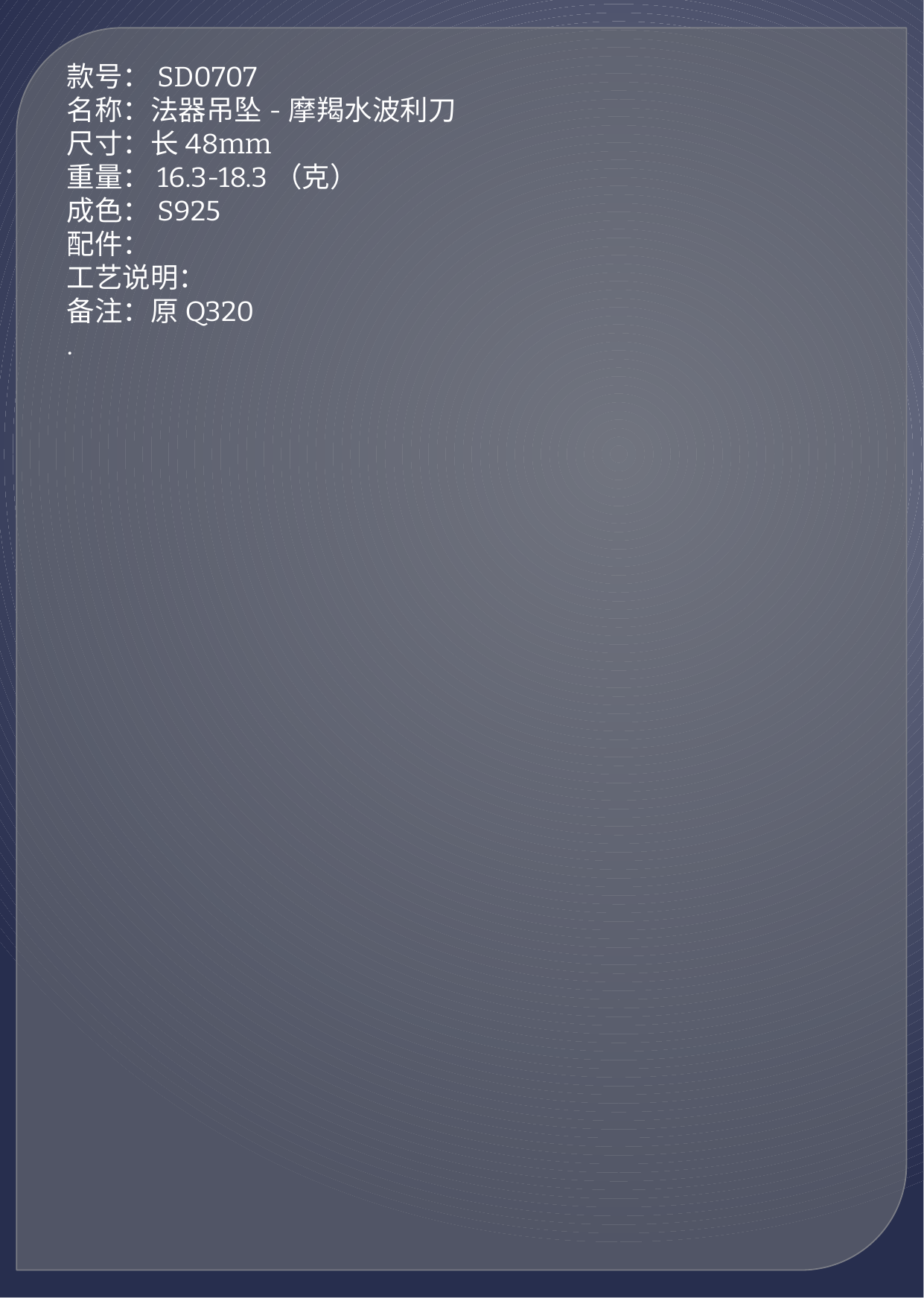

款号：SD0707
名称：法器吊坠-摩羯水波利刀
尺寸：长48mm
重量：16.3-18.3（克）
成色：S925
配件：
工艺说明：
备注：原Q320
.